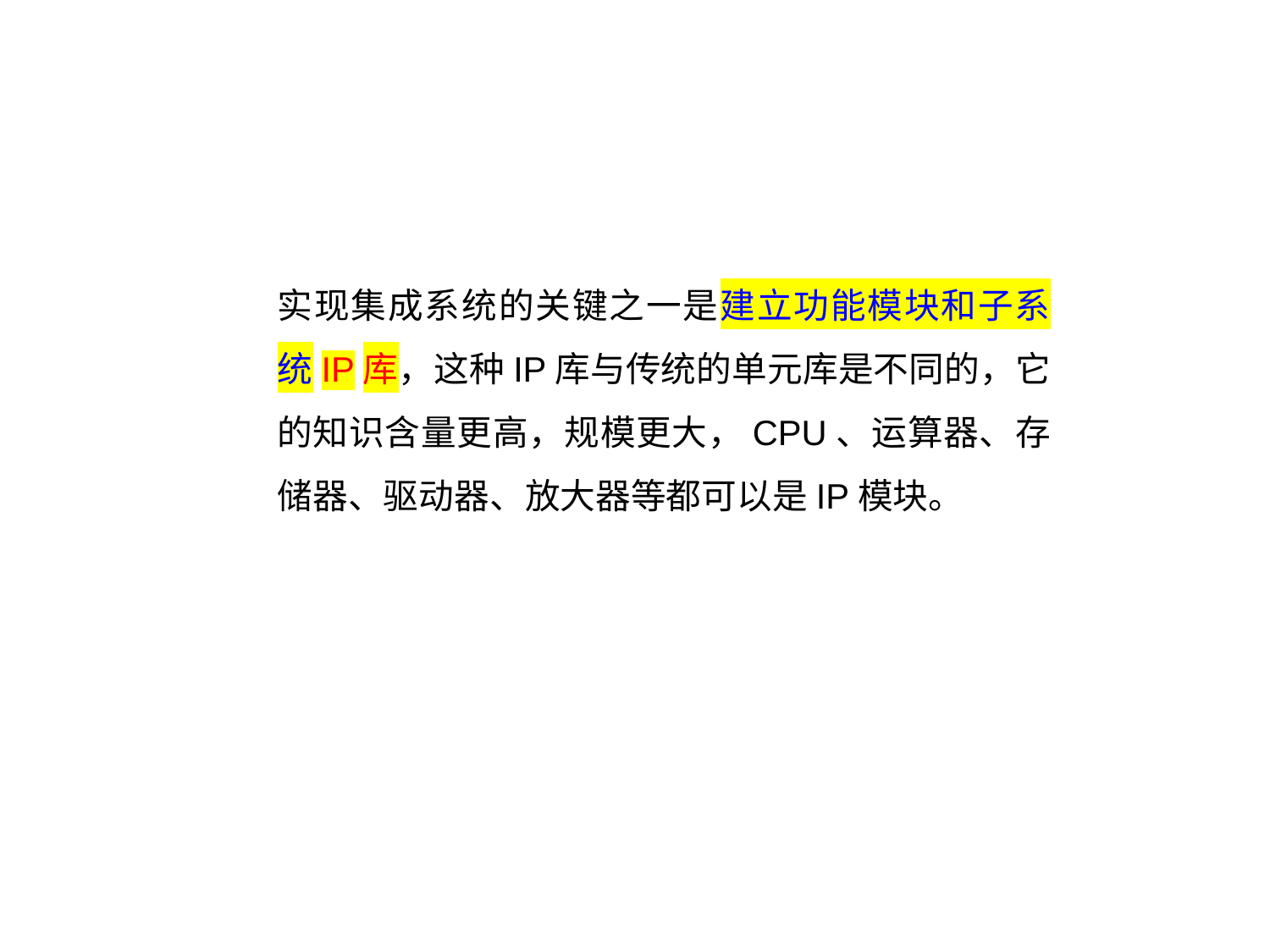

实现集成系统的关键之一是建立功能模块和子系统IP库，这种IP库与传统的单元库是不同的，它的知识含量更高，规模更大，CPU、运算器、存储器、驱动器、放大器等都可以是IP模块。

29